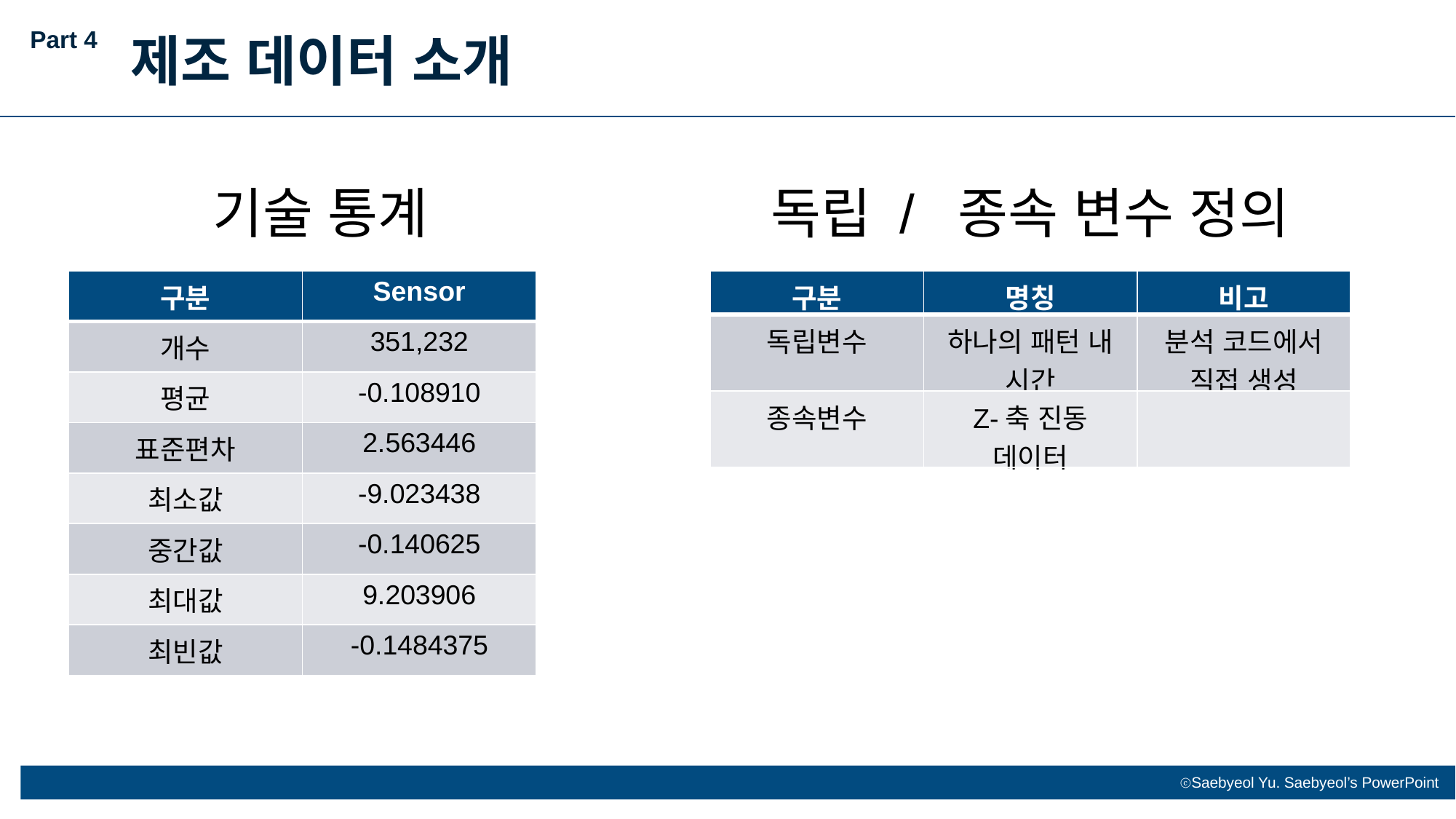

Part 4
제조 데이터 소개
기술 통계
독립 /  종속 변수 정의
| 구분 | Sensor |
| --- | --- |
| 개수 | 351,232 |
| 평균 | -0.108910 |
| 표준편차 | 2.563446 |
| 최소값 | -9.023438 |
| 중간값 | -0.140625 |
| 최대값 | 9.203906 |
| 최빈값 | -0.1484375 |
| 구분 | 명칭 | 비고 |
| --- | --- | --- |
| 독립변수 | 하나의 패턴 내 시간 | 분석 코드에서 직접 생성 |
| 종속변수 | Z-축 진동 데이터 |  |